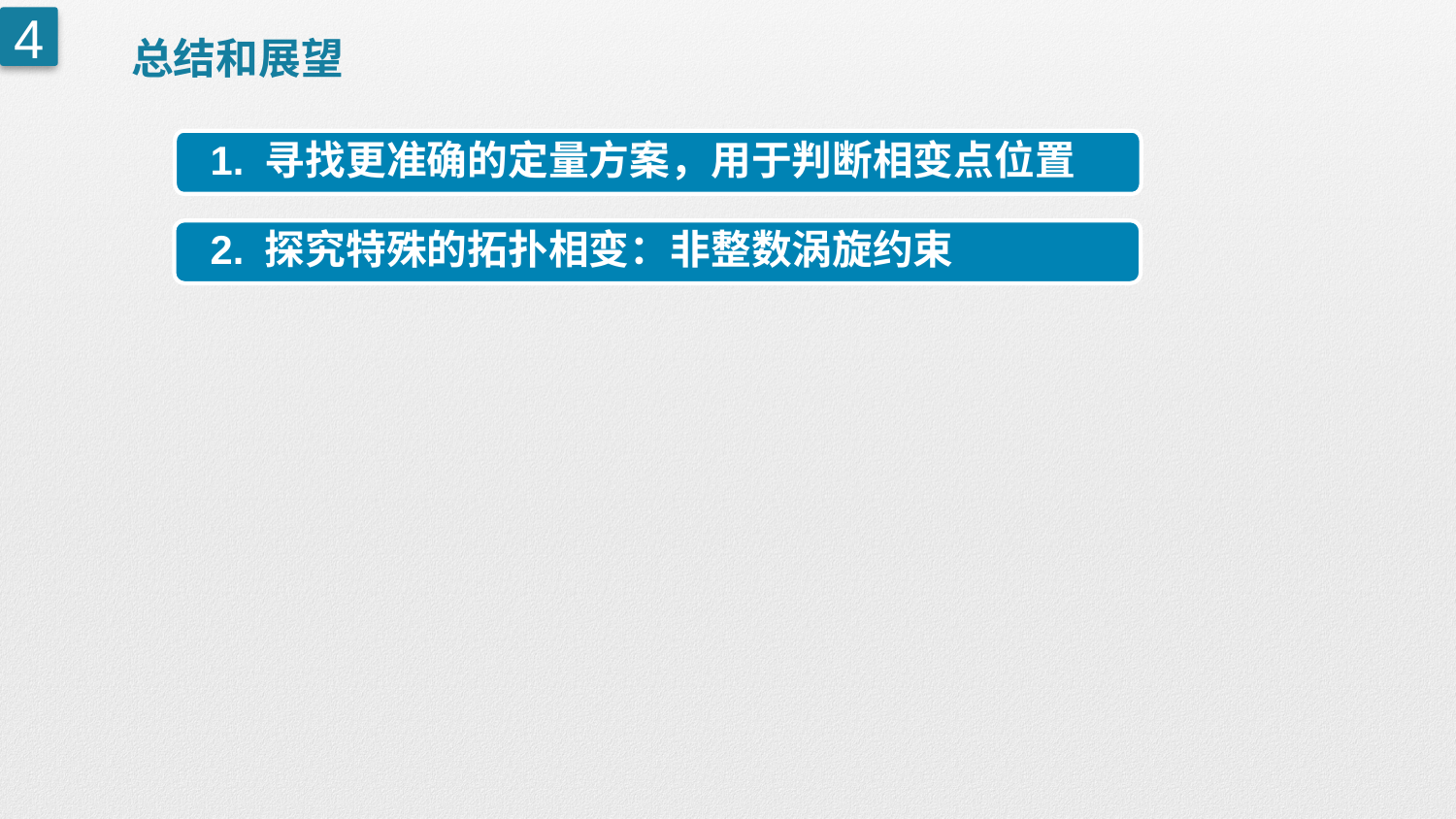

总结和展望
4
1. 寻找更准确的定量方案，用于判断相变点位置
2. 探究特殊的拓扑相变：非整数涡旋约束